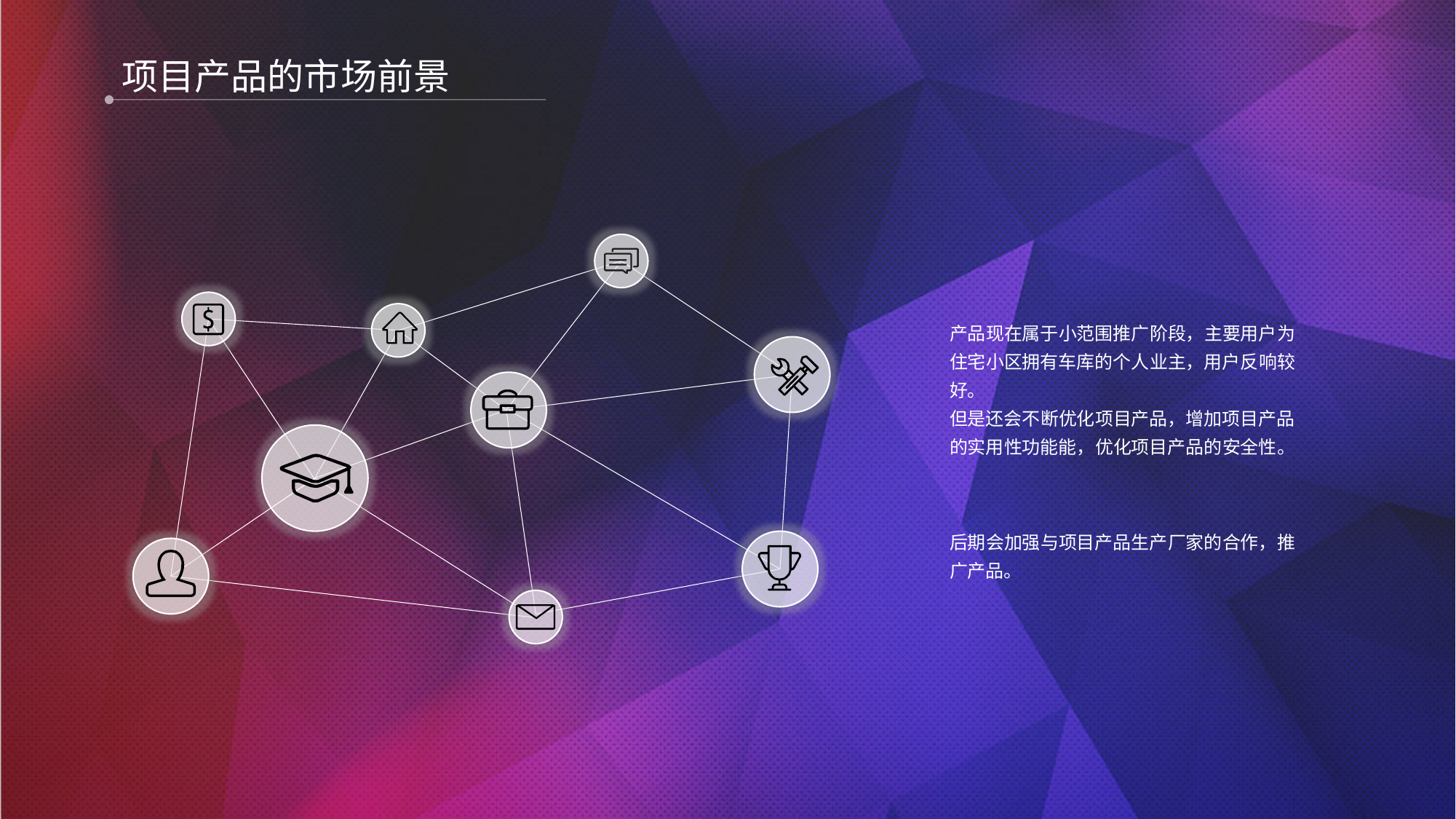

项目产品的市场前景

产品现在属于小范围推广阶段，主要用户为住宅小区拥有车库的个人业主，用户反响较好。
但是还会不断优化项目产品，增加项目产品的实用性功能能，优化项目产品的安全性。
后期会加强与项目产品生产厂家的合作，推广产品。